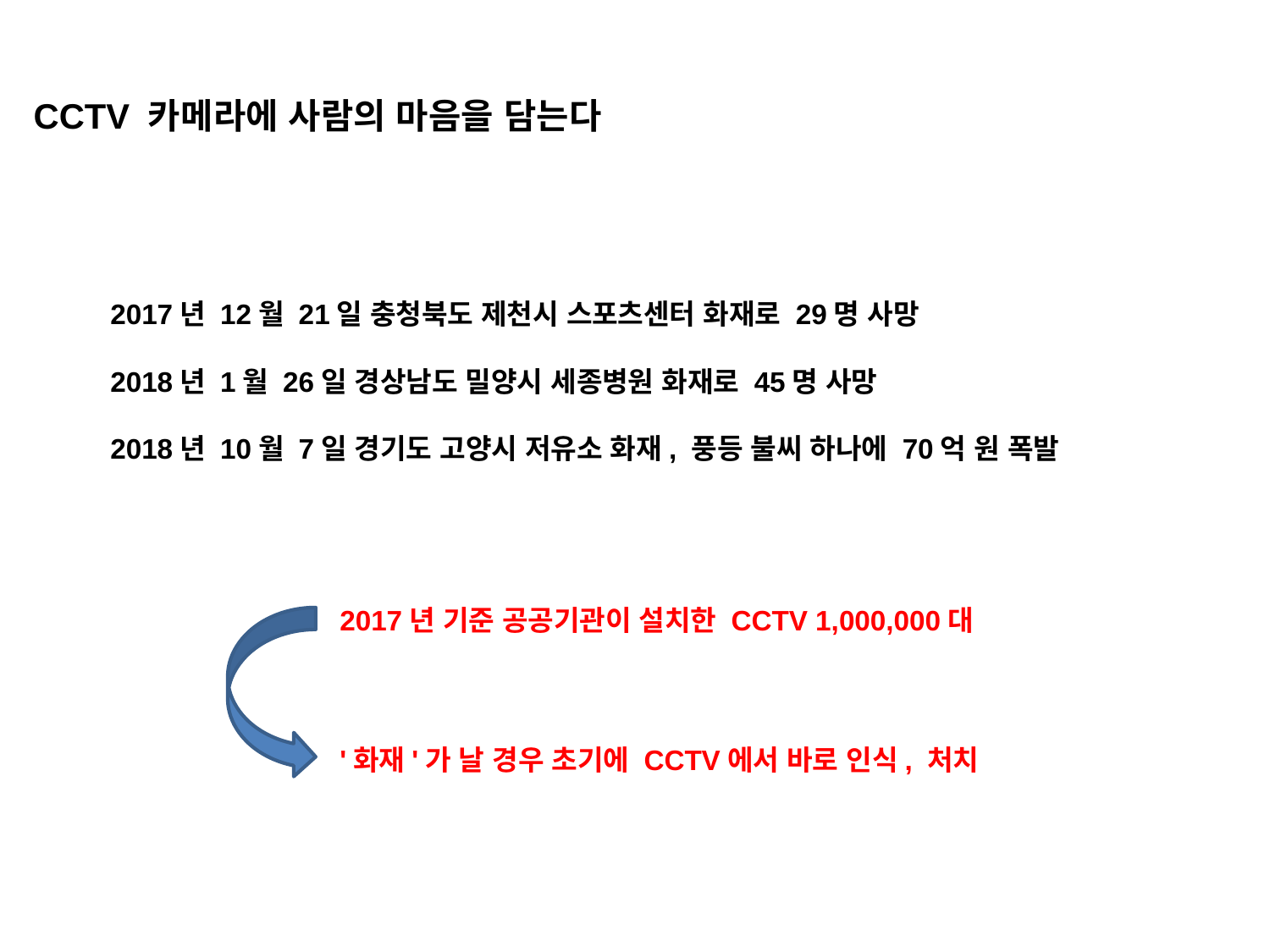

CCTV 카메라에 사람의 마음을 담는다
2017년 12월 21일 충청북도 제천시 스포츠센터 화재로 29명 사망
2018년 1월 26일 경상남도 밀양시 세종병원 화재로 45명 사망
2018년 10월 7일 경기도 고양시 저유소 화재, 풍등 불씨 하나에 70억 원 폭발
2017년 기준 공공기관이 설치한 CCTV 1,000,000대

'화재'가 날 경우 초기에 CCTV에서 바로 인식, 처치